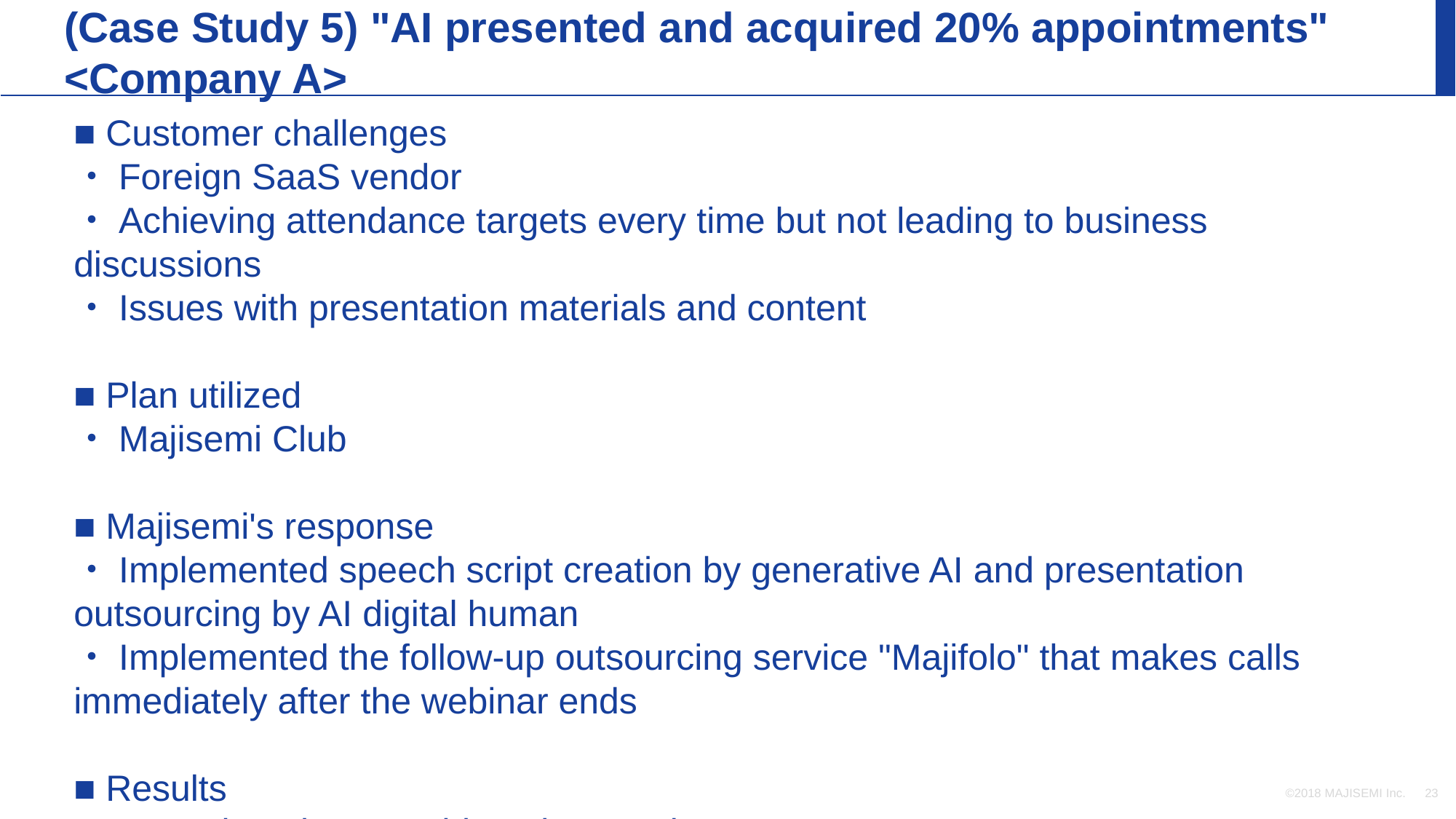

(Case Study 5) "AI presented and acquired 20% appointments" <Company A>
■ Customer challenges
・Foreign SaaS vendor
・Achieving attendance targets every time but not leading to business discussions
・Issues with presentation materials and content

■ Plan utilized
・Majisemi Club

■ Majisemi's response
・Implemented speech script creation by generative AI and presentation outsourcing by AI digital human
・Implemented the follow-up outsourcing service "Majifolo" that makes calls immediately after the webinar ends

■ Results
・20 registrations→achieved 4 appointments
©2018 MAJISEMI Inc.
23